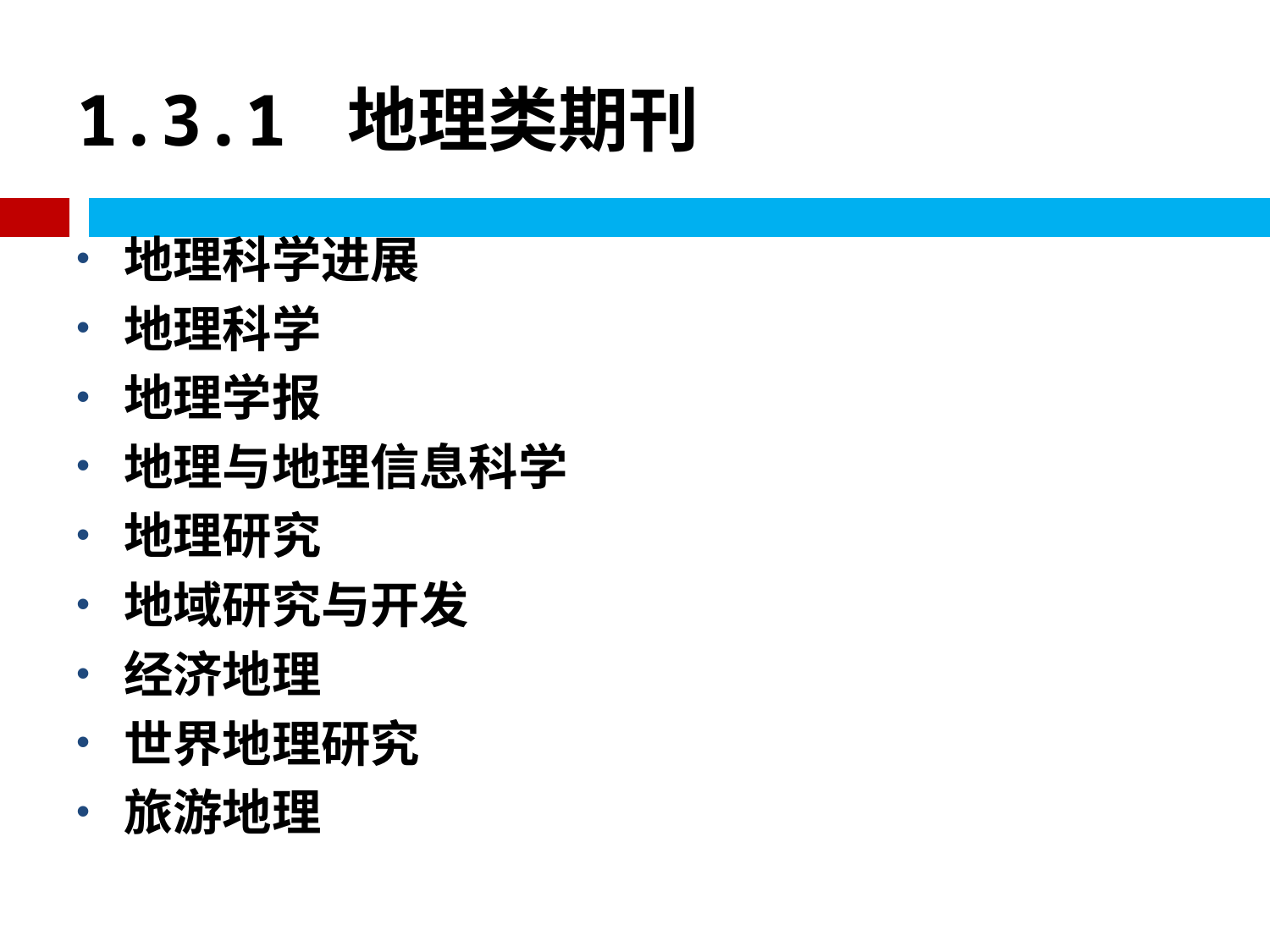

# 1.3.1 地理类期刊
地理科学进展
地理科学
地理学报
地理与地理信息科学
地理研究
地域研究与开发
经济地理
世界地理研究
旅游地理